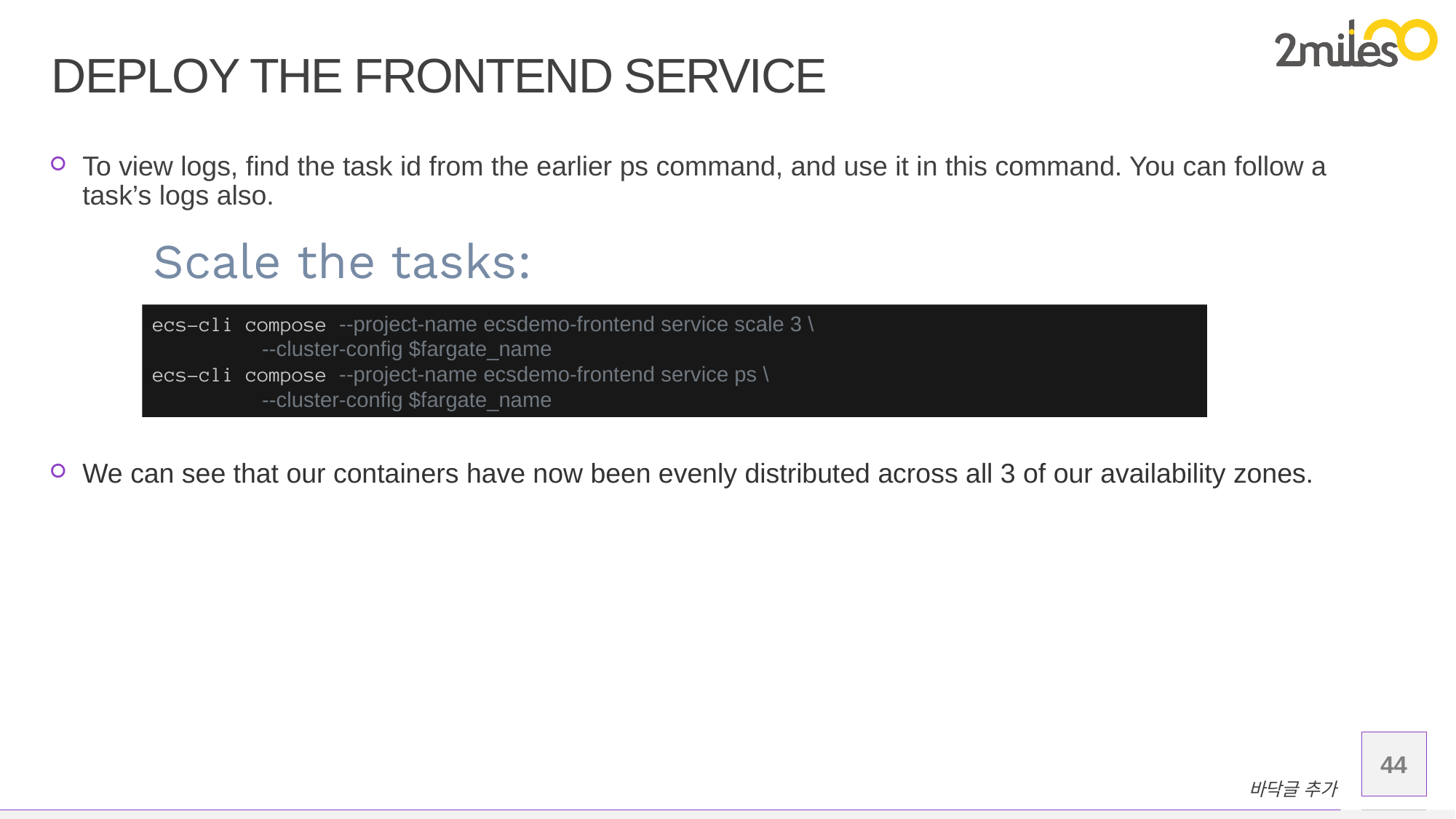

# Deploy the Frontend Service
To view logs, find the task id from the earlier ps command, and use it in this command. You can follow a task’s logs also.

Scale the tasks:
ecs-cli compose --project-name ecsdemo-frontend service scale 3 \
	--cluster-config $fargate_name
ecs-cli compose --project-name ecsdemo-frontend service ps \
	--cluster-config $fargate_name
We can see that our containers have now been evenly distributed across all 3 of our availability zones.

44
바닥글 추가